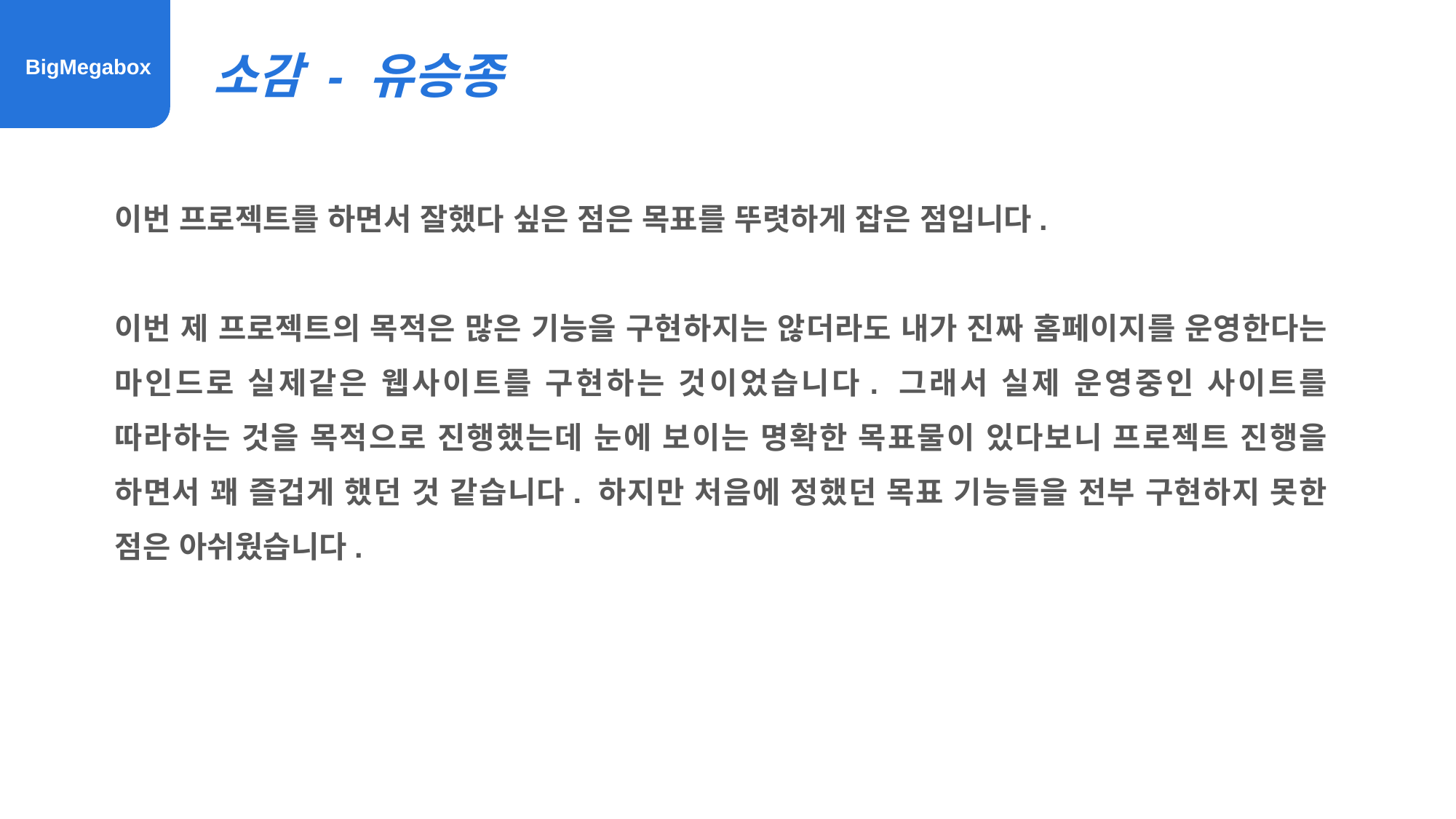

소감 - 유승종
BigMegabox
이번 프로젝트를 하면서 잘했다 싶은 점은 목표를 뚜렷하게 잡은 점입니다.

이번 제 프로젝트의 목적은 많은 기능을 구현하지는 않더라도 내가 진짜 홈페이지를 운영한다는 마인드로 실제같은 웹사이트를 구현하는 것이었습니다. 그래서 실제 운영중인 사이트를 따라하는 것을 목적으로 진행했는데 눈에 보이는 명확한 목표물이 있다보니 프로젝트 진행을 하면서 꽤 즐겁게 했던 것 같습니다. 하지만 처음에 정했던 목표 기능들을 전부 구현하지 못한 점은 아쉬웠습니다.